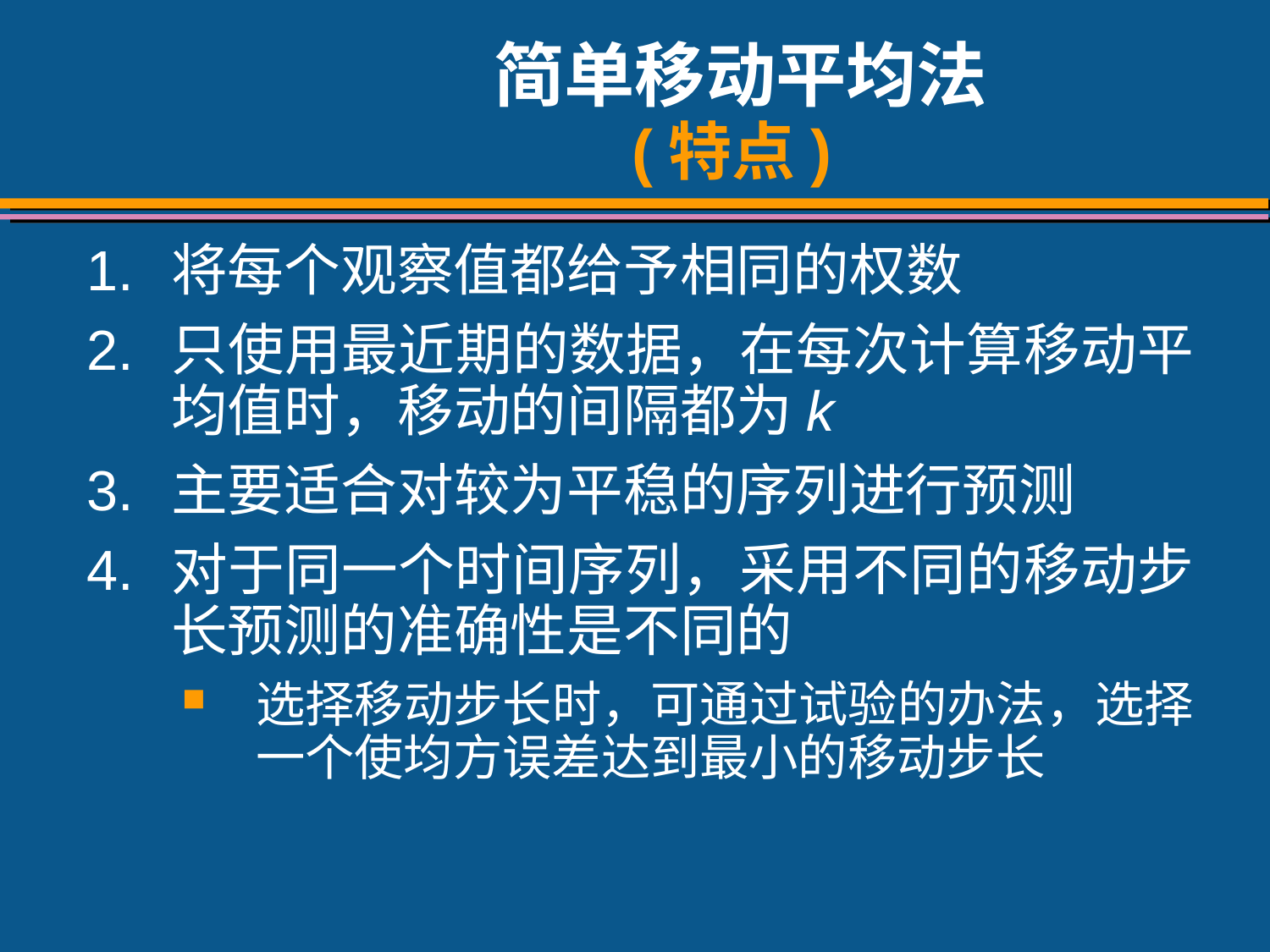

# 简单移动平均法 (特点)
将每个观察值都给予相同的权数
只使用最近期的数据，在每次计算移动平均值时，移动的间隔都为k
主要适合对较为平稳的序列进行预测
对于同一个时间序列，采用不同的移动步长预测的准确性是不同的
选择移动步长时，可通过试验的办法，选择一个使均方误差达到最小的移动步长